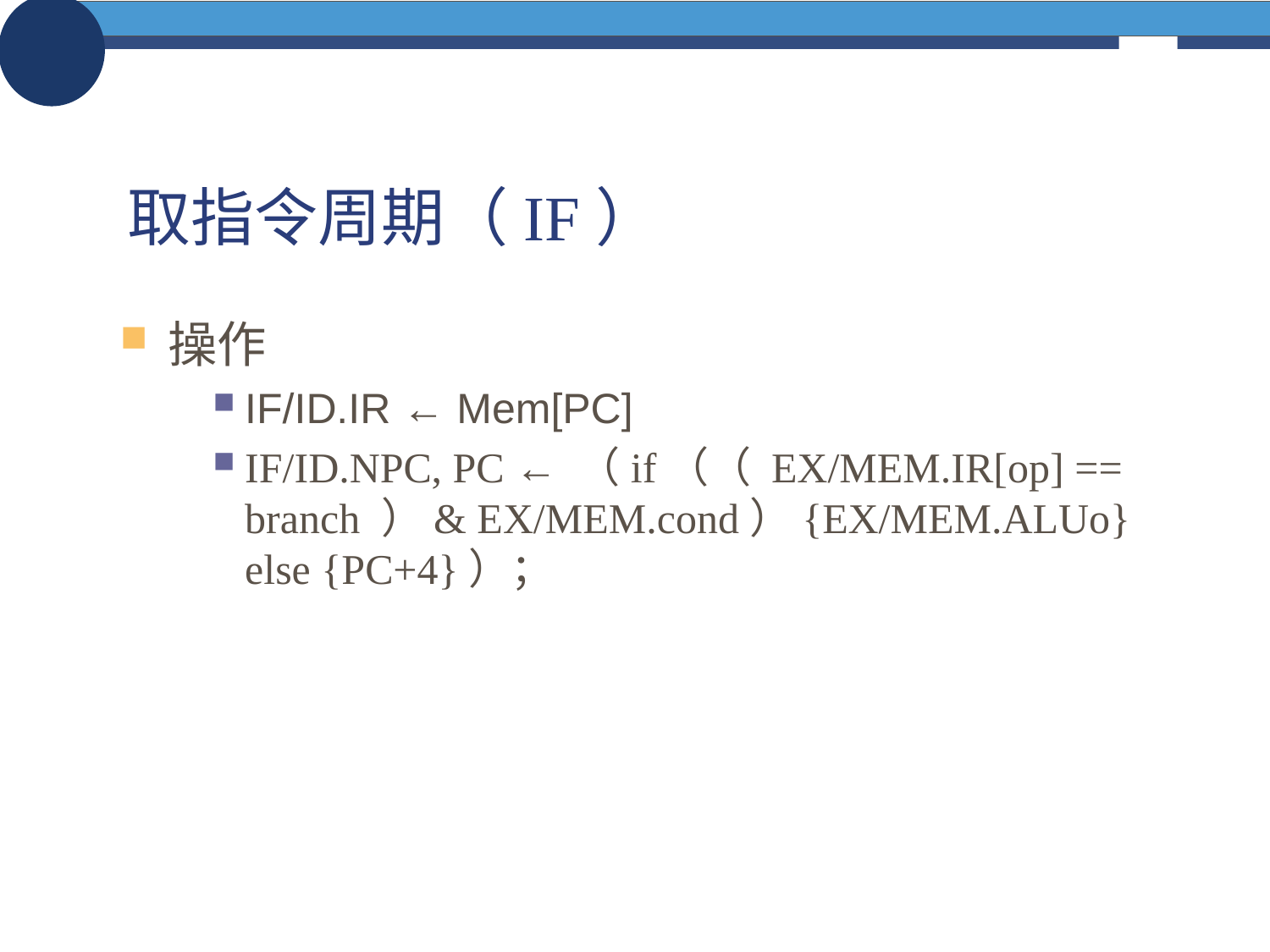

# 取指令周期（IF）
操作
IF/ID.IR ← Mem[PC]
IF/ID.NPC, PC ← （if（（ EX/MEM.IR[op] == branch ）& EX/MEM.cond）{EX/MEM.ALUo} else {PC+4}）；